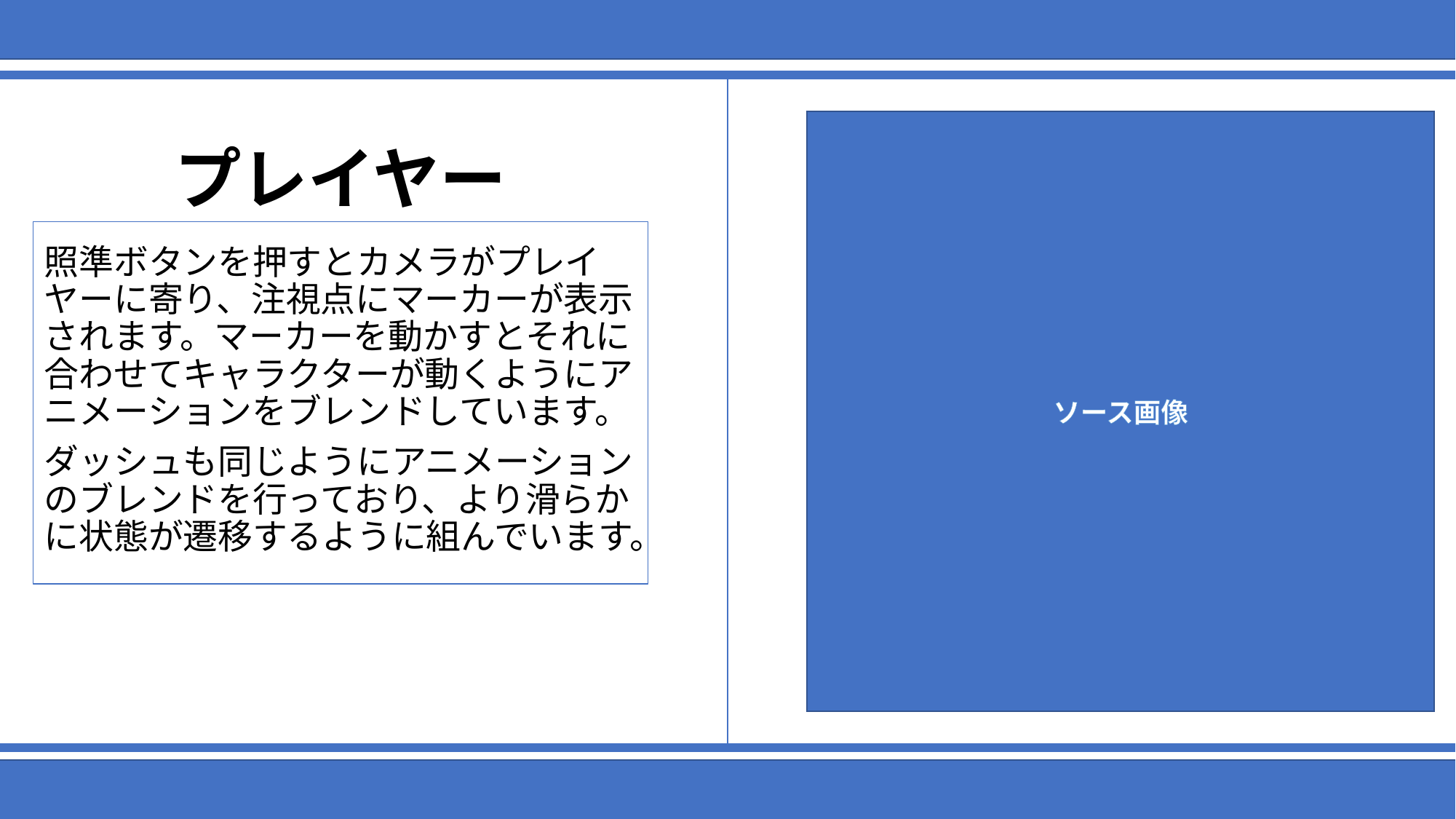

# プレイヤー
ソース画像

照準ボタンを押すとカメラがプレイヤーに寄り、注視点にマーカーが表示されます。マーカーを動かすとそれに合わせてキャラクターが動くようにアニメーションをブレンドしています。
ダッシュも同じようにアニメーションのブレンドを行っており、より滑らかに状態が遷移するように組んでいます。